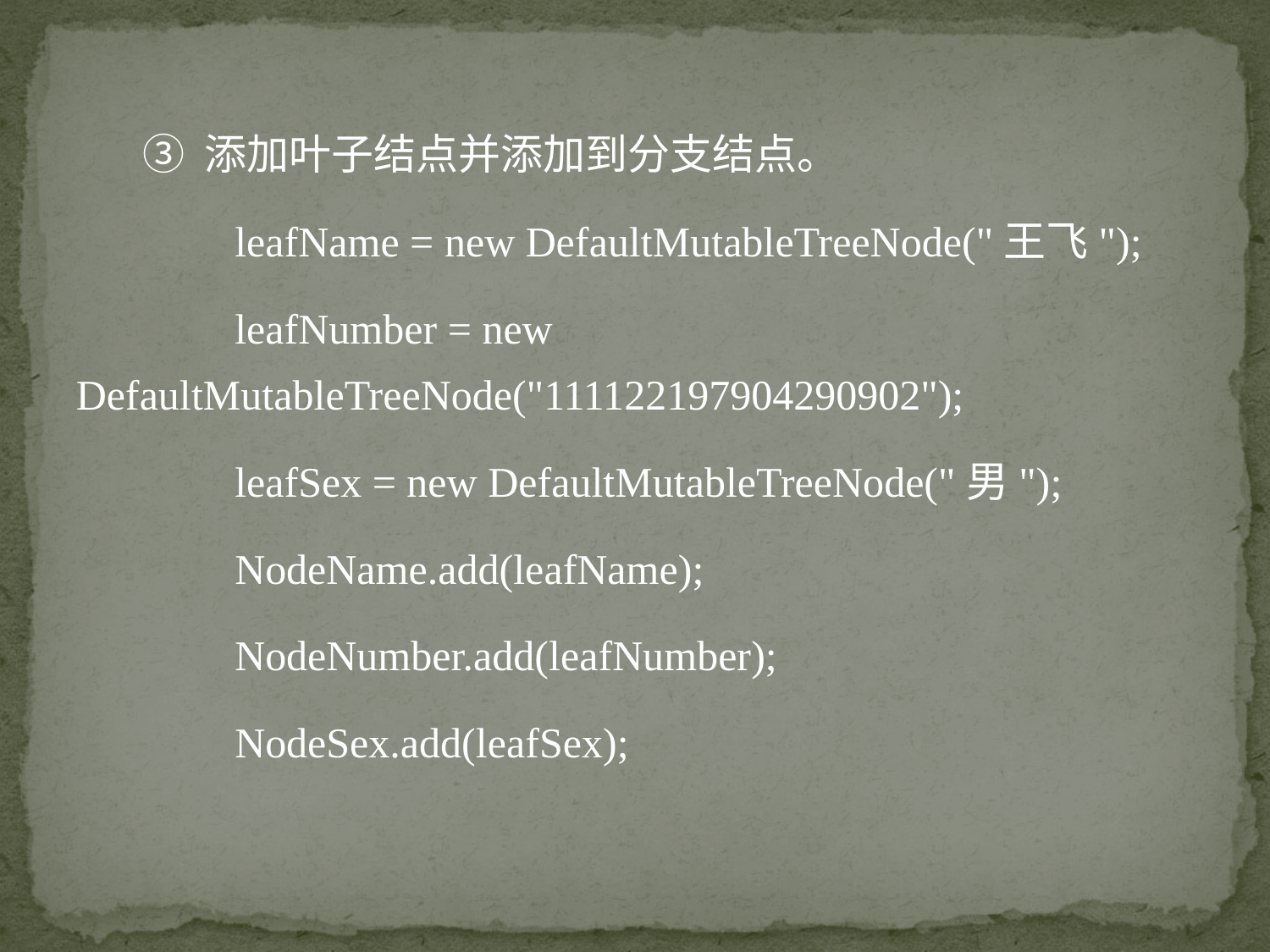

③ 添加叶子结点并添加到分支结点。
	   leafName = new DefaultMutableTreeNode("王飞");
	   leafNumber = new DefaultMutableTreeNode("111122197904290902");
	   leafSex = new DefaultMutableTreeNode("男");
	   NodeName.add(leafName);
	   NodeNumber.add(leafNumber);
	   NodeSex.add(leafSex);